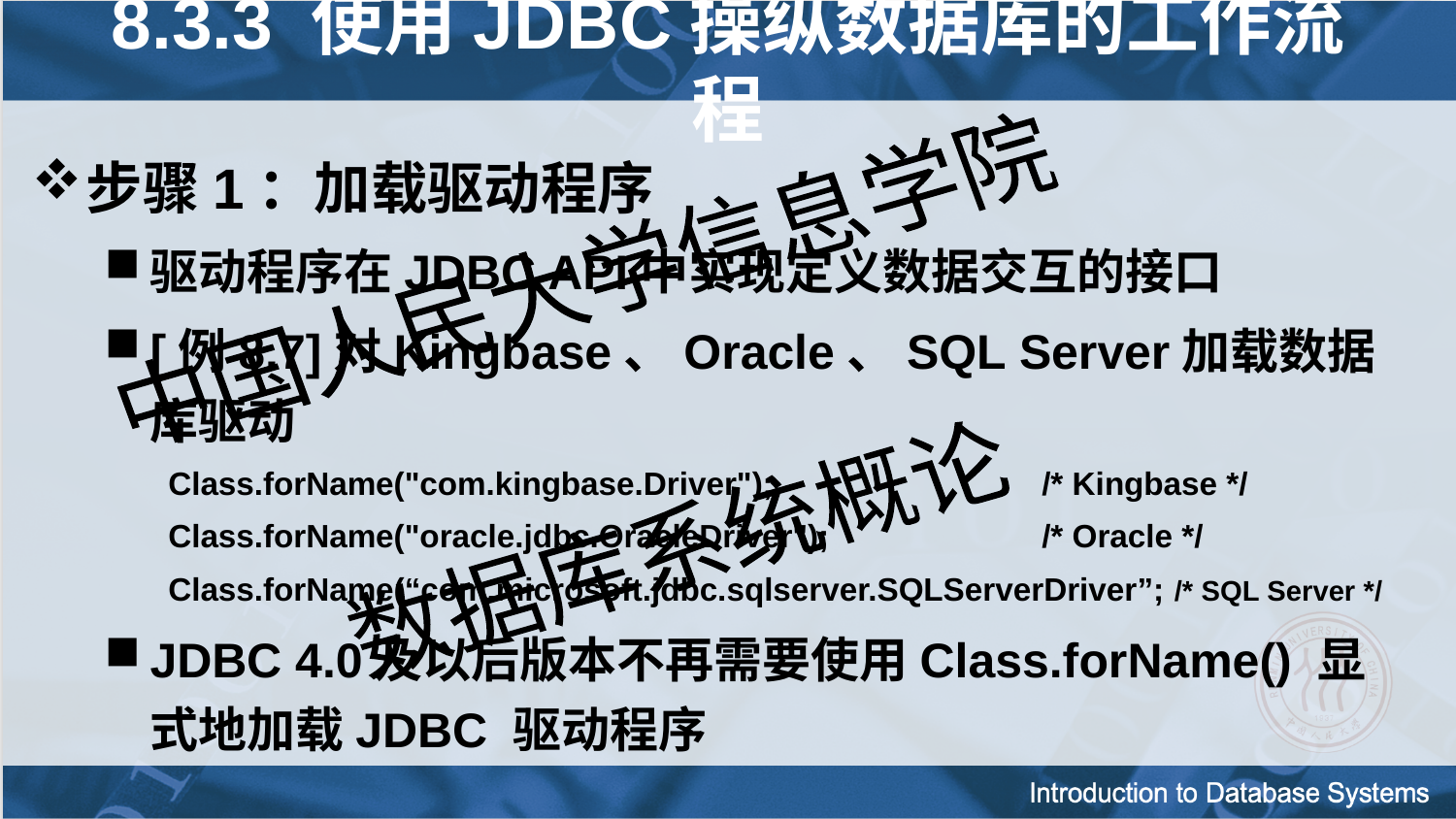

8.3.3 使用JDBC操纵数据库的工作流程
步骤1：加载驱动程序
驱动程序在JDBC API中实现定义数据交互的接口
[例8.7]对Kingbase、Oracle、SQL Server加载数据库驱动
Class.forName("com.kingbase.Driver");   		/* Kingbase */
Class.forName("oracle.jdbc.OracleDriver");	 	/* Oracle */
Class.forName(“com.microsoft.jdbc.sqlserver.SQLServerDriver”; /* SQL Server */
JDBC 4.0及以后版本不再需要使用Class.forName() 显式地加载JDBC 驱动程序